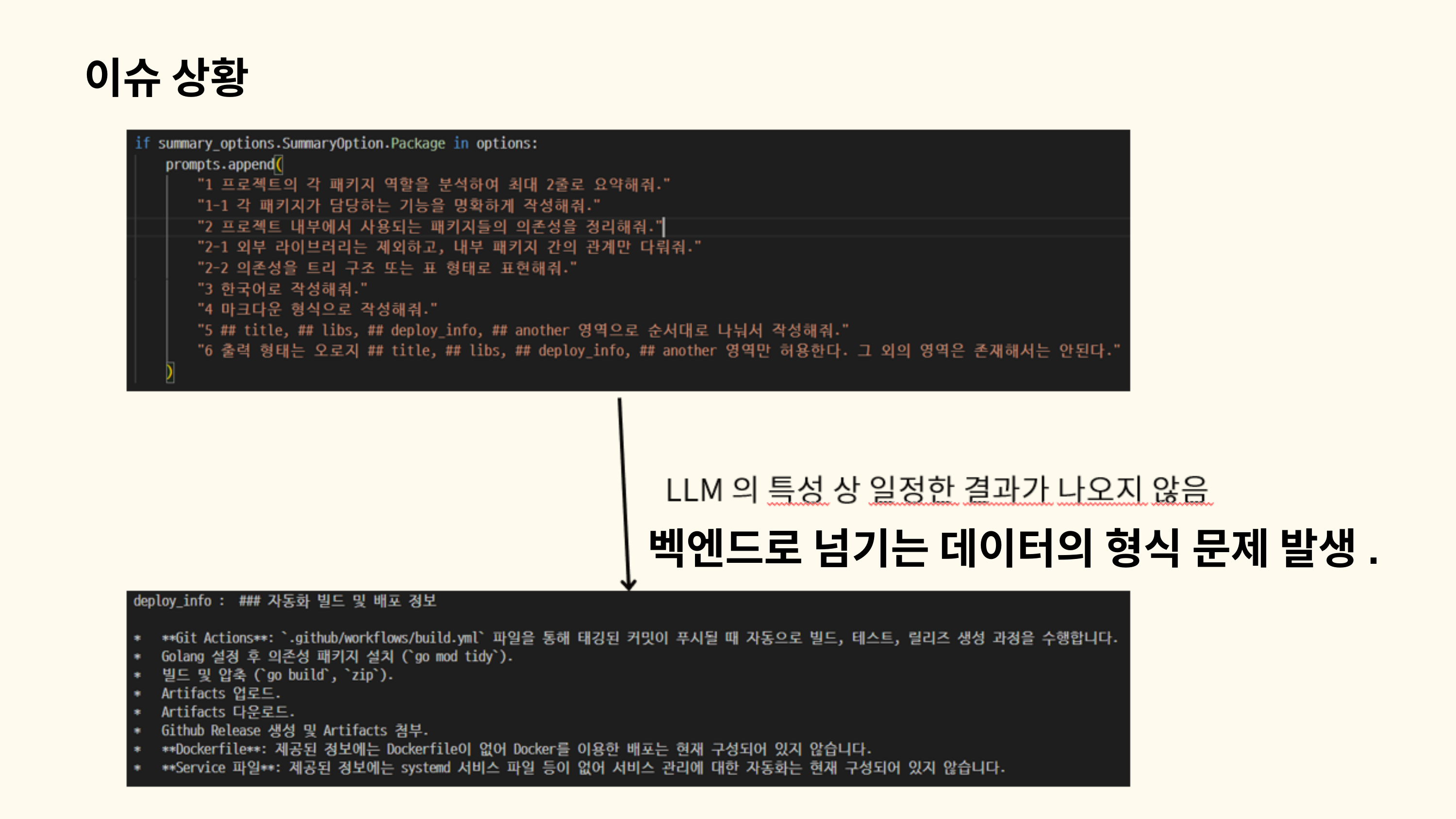

이슈 상황

벡엔드로 넘기는 데이터의 형식 문제 발생.